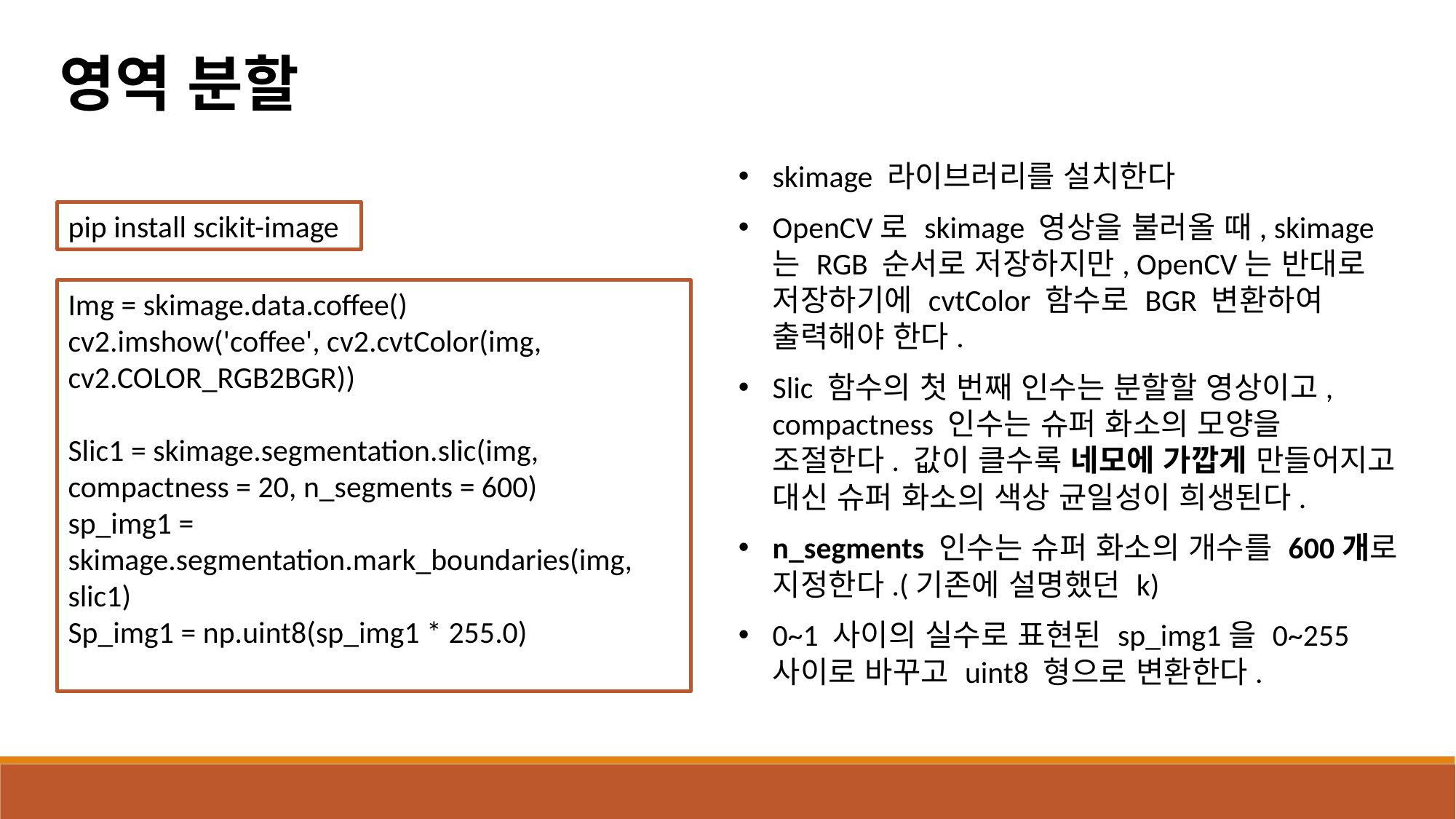

영역 분할
skimage 라이브러리를 설치한다

OpenCV로 skimage 영상을 불러올 때, skimage는 RGB 순서로 저장하지만, OpenCV는 반대로 저장하기에 cvtColor 함수로 BGR 변환하여 출력해야 한다.

Slic 함수의 첫 번째 인수는 분할할 영상이고, compactness 인수는 슈퍼 화소의 모양을 조절한다. 값이 클수록 네모에 가깝게 만들어지고 대신 슈퍼 화소의 색상 균일성이 희생된다.

n_segments 인수는 슈퍼 화소의 개수를 600개로 지정한다.(기존에 설명했던 k)

0~1 사이의 실수로 표현된 sp_img1을 0~255 사이로 바꾸고 uint8 형으로 변환한다.
pip install scikit-image
Img = skimage.data.coffee()
cv2.imshow('coffee', cv2.cvtColor(img, cv2.COLOR_RGB2BGR))

Slic1 = skimage.segmentation.slic(img, compactness = 20, n_segments = 600)
sp_img1 = skimage.segmentation.mark_boundaries(img, slic1)
Sp_img1 = np.uint8(sp_img1 * 255.0)